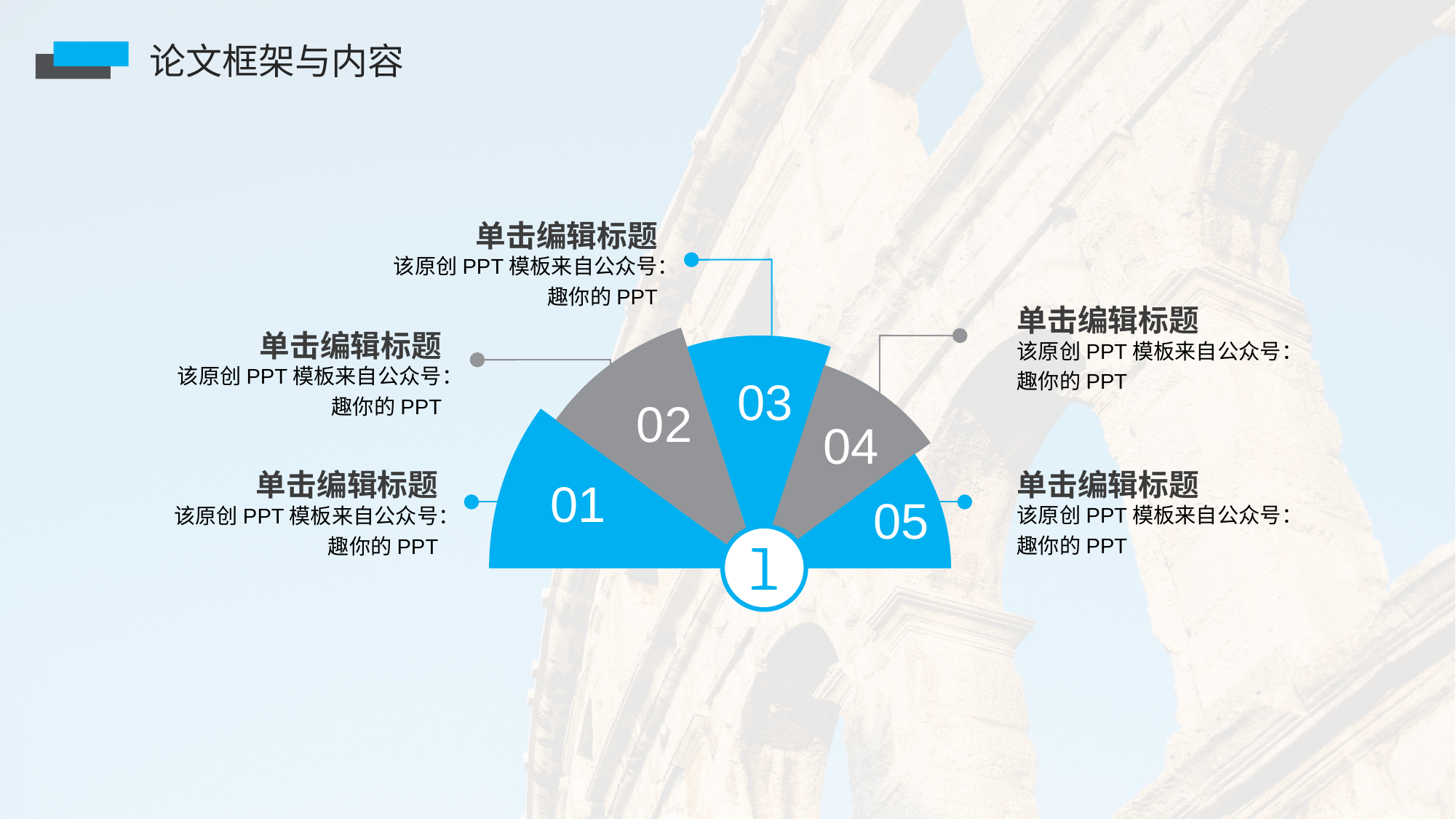

论文框架与内容

单击编辑标题
该原创PPT模板来自公众号：趣你的PPT

单击编辑标题
单击编辑标题

该原创PPT模板来自公众号：趣你的PPT

该原创PPT模板来自公众号：趣你的PPT

03
02
04

单击编辑标题
单击编辑标题
01
05
该原创PPT模板来自公众号：趣你的PPT
该原创PPT模板来自公众号：趣你的PPT
l